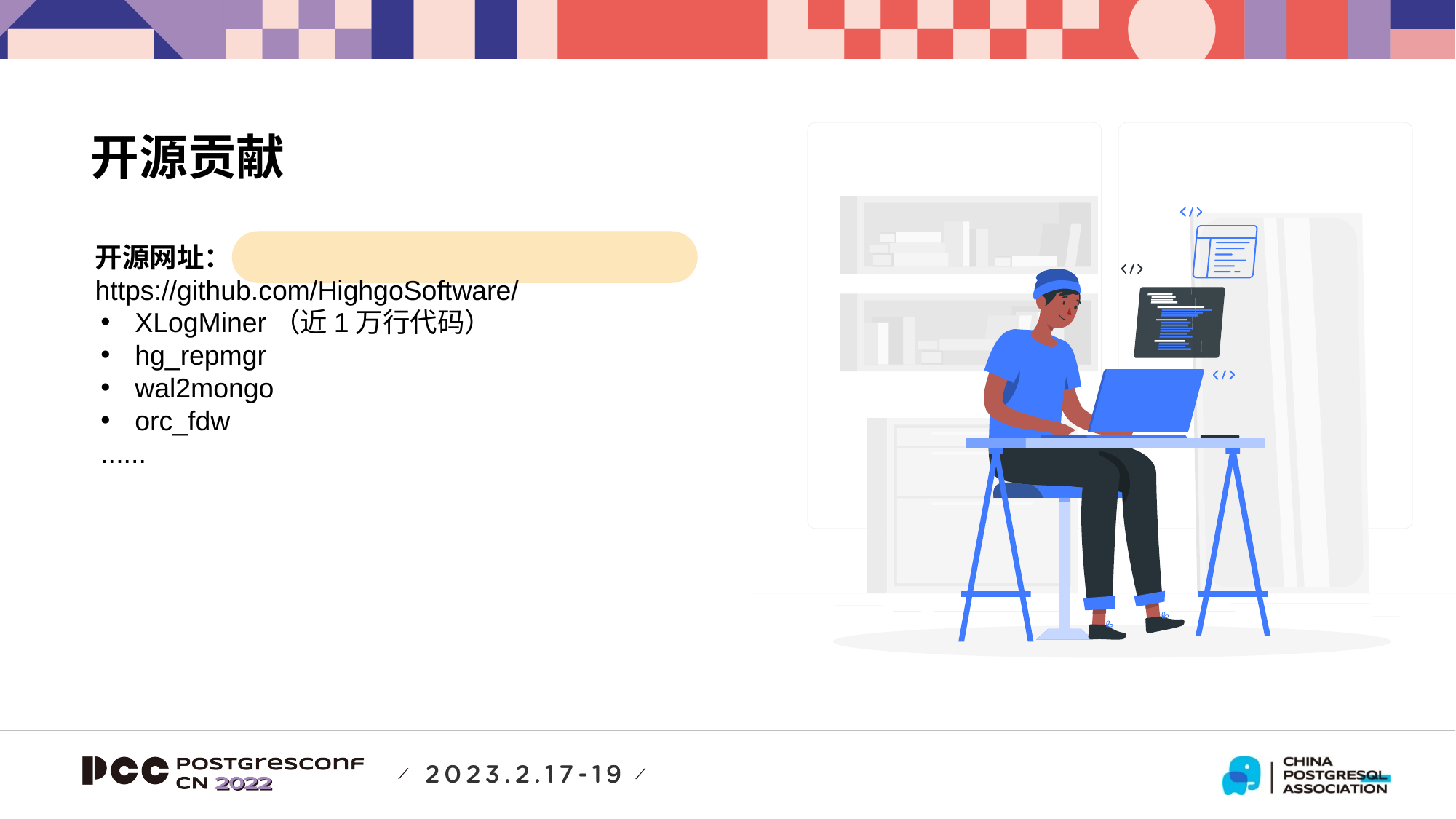

开源贡献

开源网址：  https://github.com/HighgoSoftware/
XLogMiner（近1万行代码）
hg_repmgr
wal2mongo
orc_fdw
......